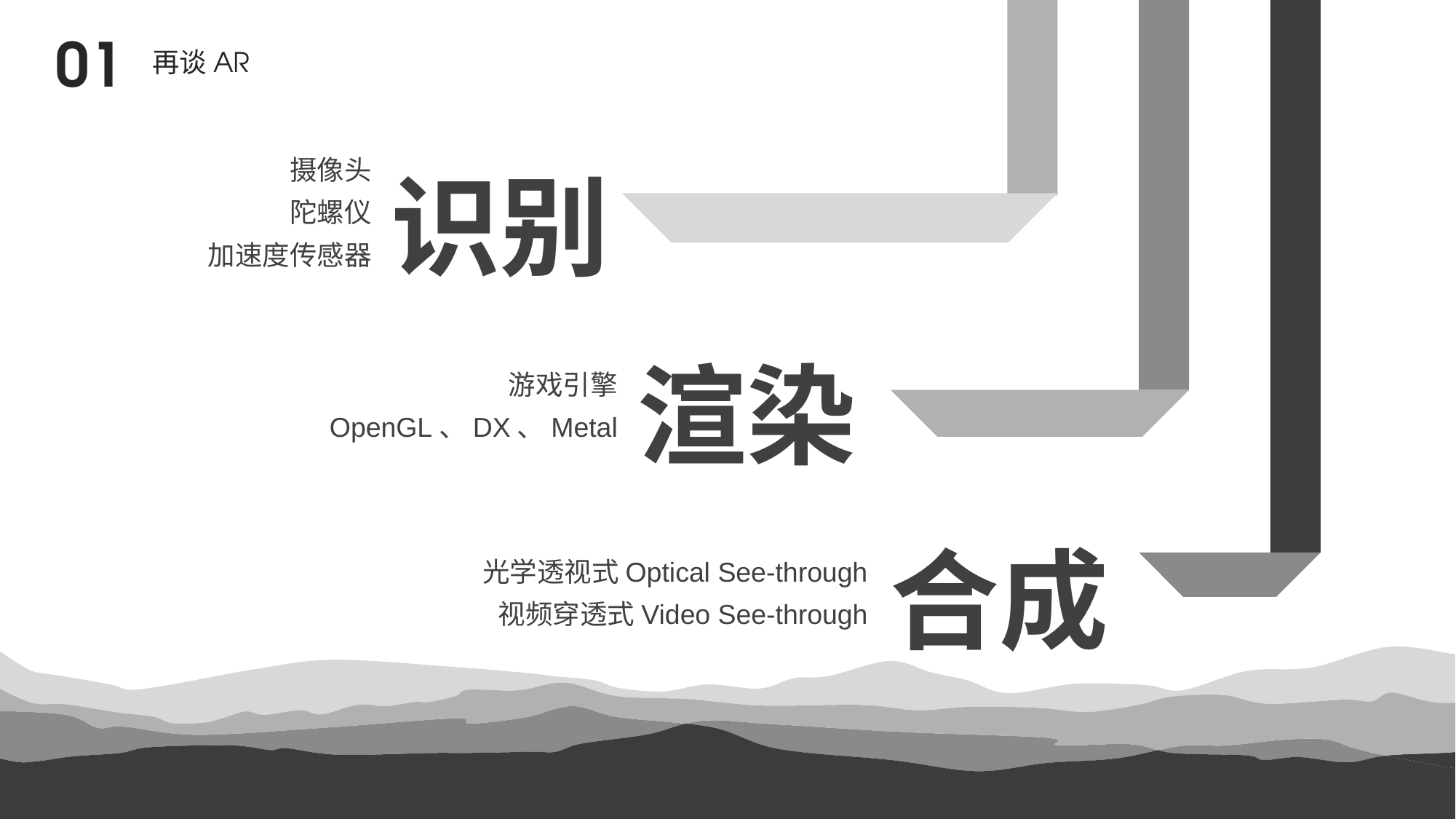

01

再谈AR
识别
摄像头
陀螺仪
加速度传感器

渲染
游戏引擎
OpenGL、DX、Metal
合成
光学透视式Optical See-through
视频穿透式Video See-through